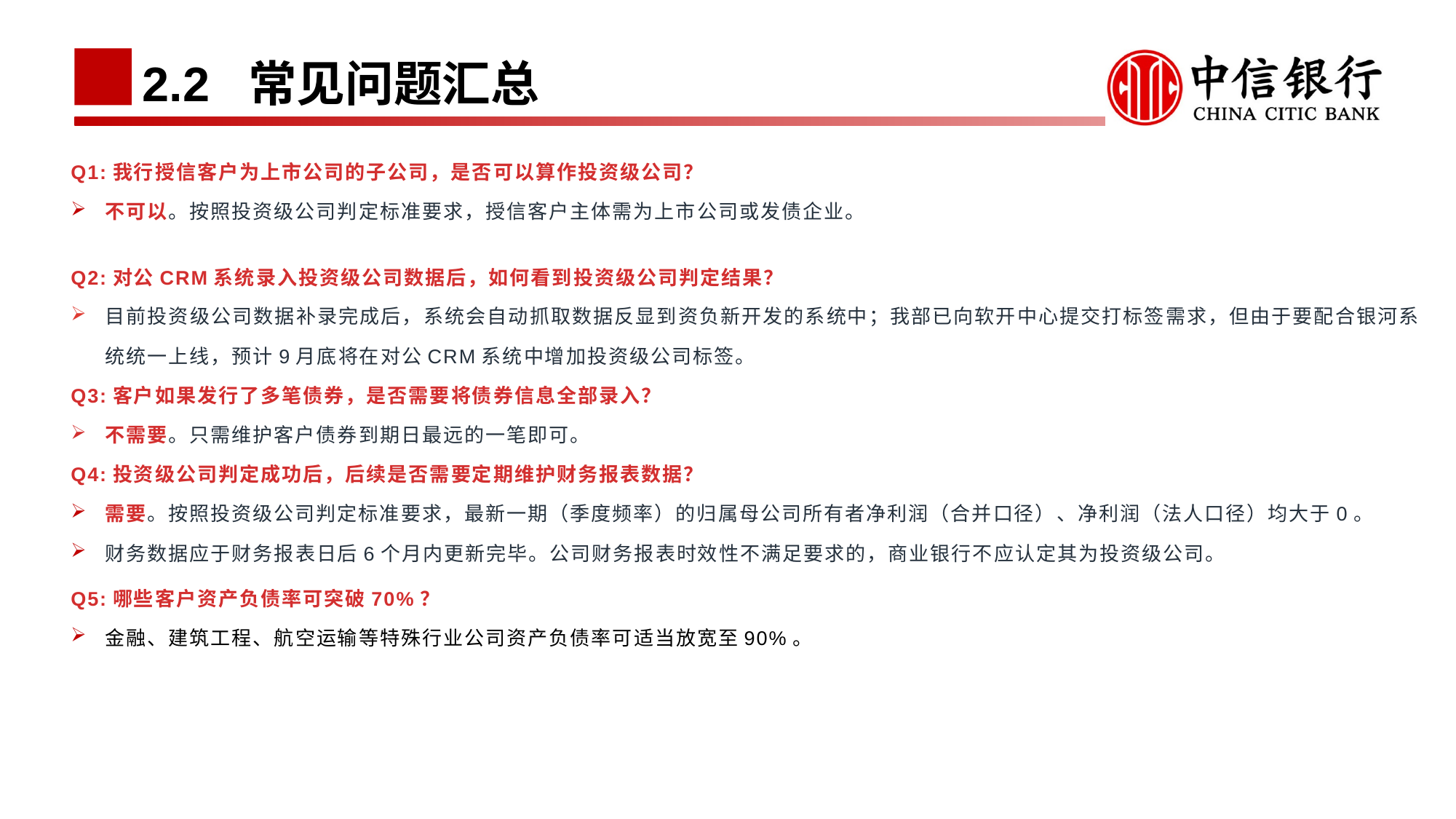

2.2  常见问题汇总
Q1:我行授信客户为上市公司的子公司，是否可以算作投资级公司？
不可以。按照投资级公司判定标准要求，授信客户主体需为上市公司或发债企业。
Q2:对公CRM系统录入投资级公司数据后，如何看到投资级公司判定结果？
目前投资级公司数据补录完成后，系统会自动抓取数据反显到资负新开发的系统中；我部已向软开中心提交打标签需求，但由于要配合银河系统统一上线，预计9月底将在对公CRM系统中增加投资级公司标签。
Q3:客户如果发行了多笔债券，是否需要将债券信息全部录入？
不需要。只需维护客户债券到期日最远的一笔即可。
Q4:投资级公司判定成功后，后续是否需要定期维护财务报表数据？
需要。按照投资级公司判定标准要求，最新一期（季度频率）的归属母公司所有者净利润（合并口径）、净利润（法人口径）均大于0。
财务数据应于财务报表日后6个月内更新完毕。公司财务报表时效性不满足要求的，商业银行不应认定其为投资级公司。
Q5:哪些客户资产负债率可突破70%？
金融、建筑工程、航空运输等特殊行业公司资产负债率可适当放宽至90%。
40